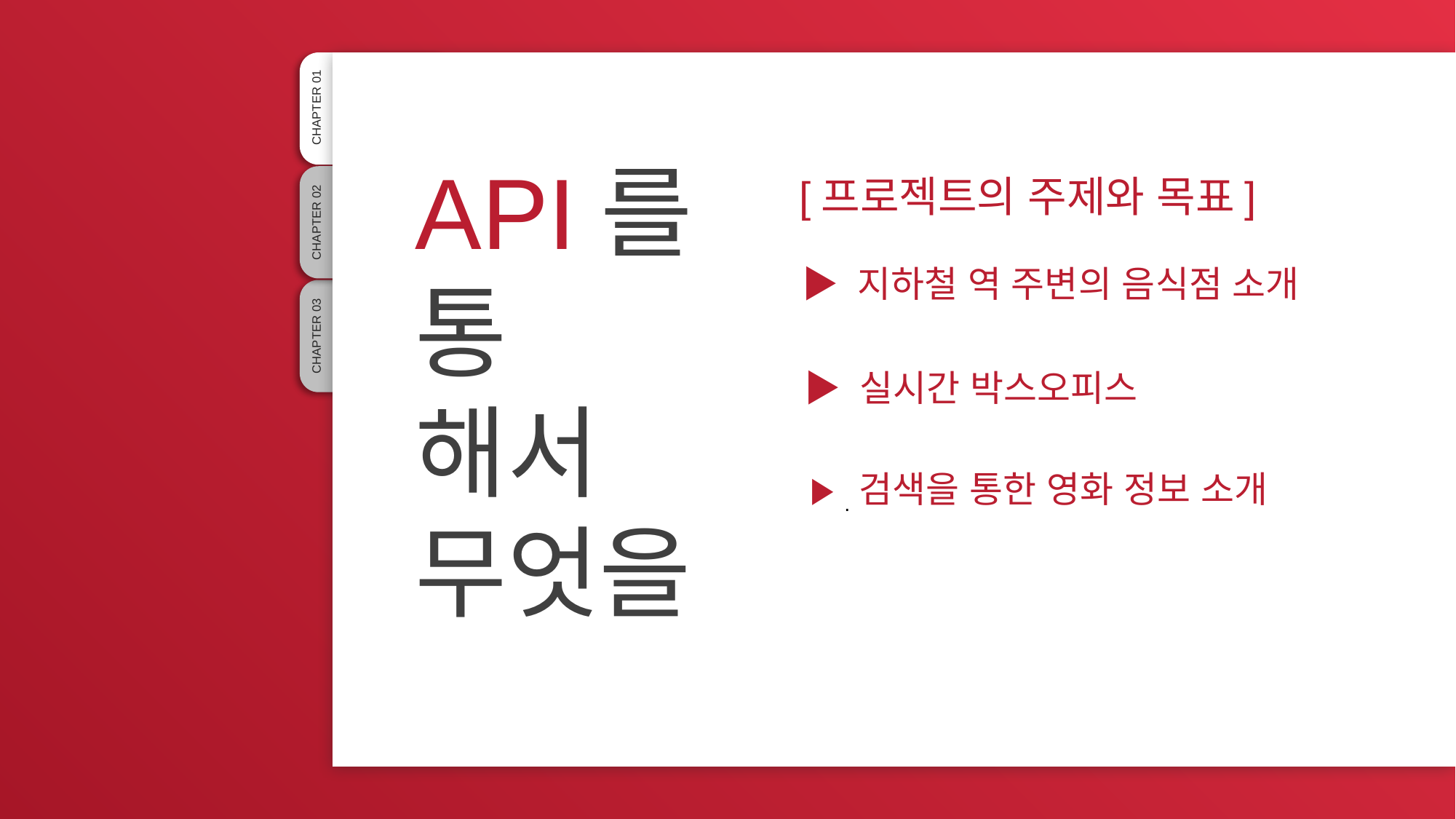

첫 번째 목차 /
프로젝트 [주제와 목표]

1
CHAPTER 01
API를
통
해서
무엇을
[프로젝트의 주제와 목표]

CHAPTER 02
▶ 지하철 역 주변의 음식점 소개

CHAPTER 03
▶ 실시간 박스오피스
▶ .검색을 통한 영화 정보 소개